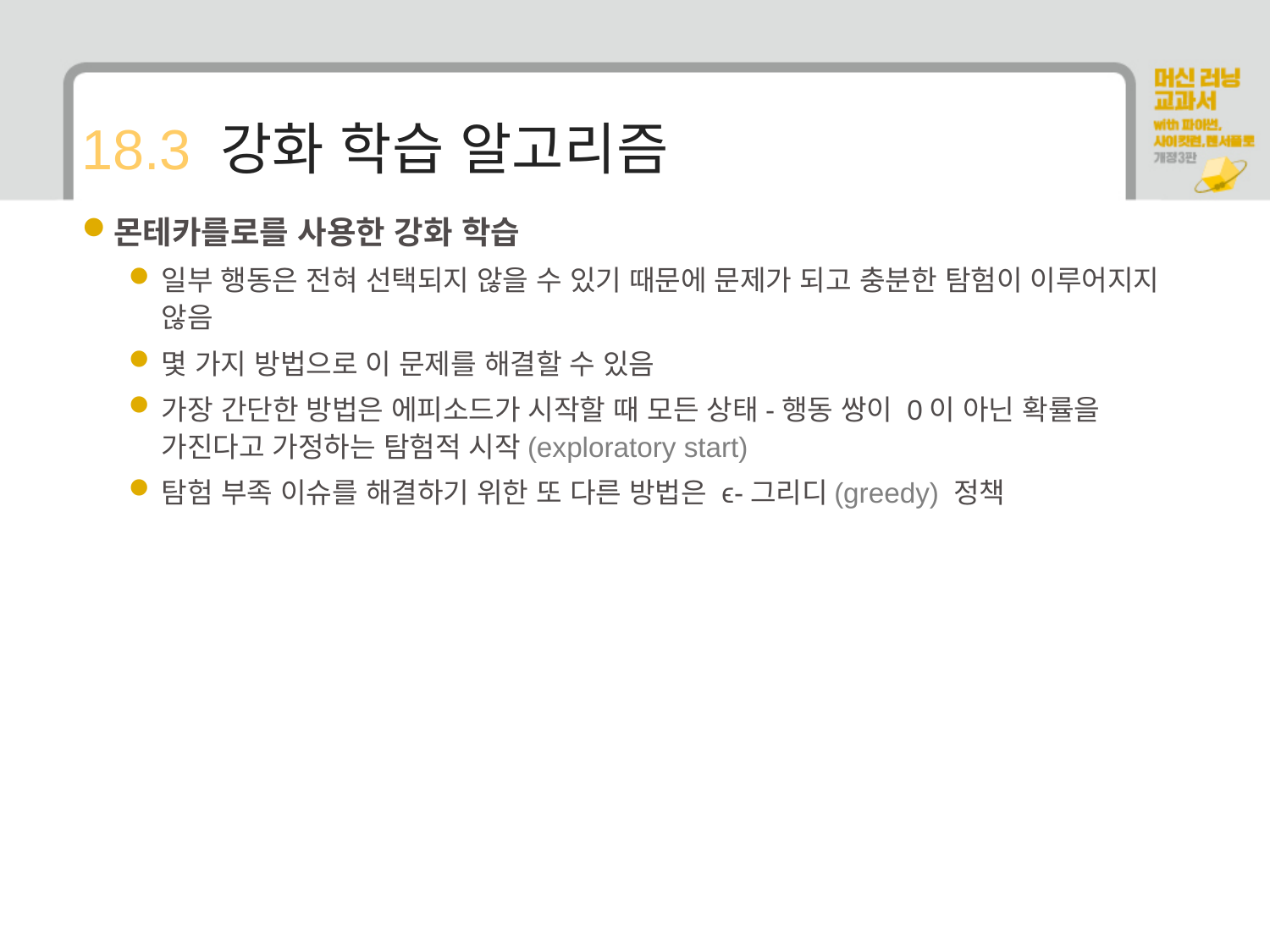

# 18.3 강화 학습 알고리즘
몬테카를로를 사용한 강화 학습
일부 행동은 전혀 선택되지 않을 수 있기 때문에 문제가 되고 충분한 탐험이 이루어지지 않음
몇 가지 방법으로 이 문제를 해결할 수 있음
가장 간단한 방법은 에피소드가 시작할 때 모든 상태-행동 쌍이 0이 아닌 확률을 가진다고 가정하는 탐험적 시작(exploratory start)
탐험 부족 이슈를 해결하기 위한 또 다른 방법은 ϵ-그리디(greedy) 정책